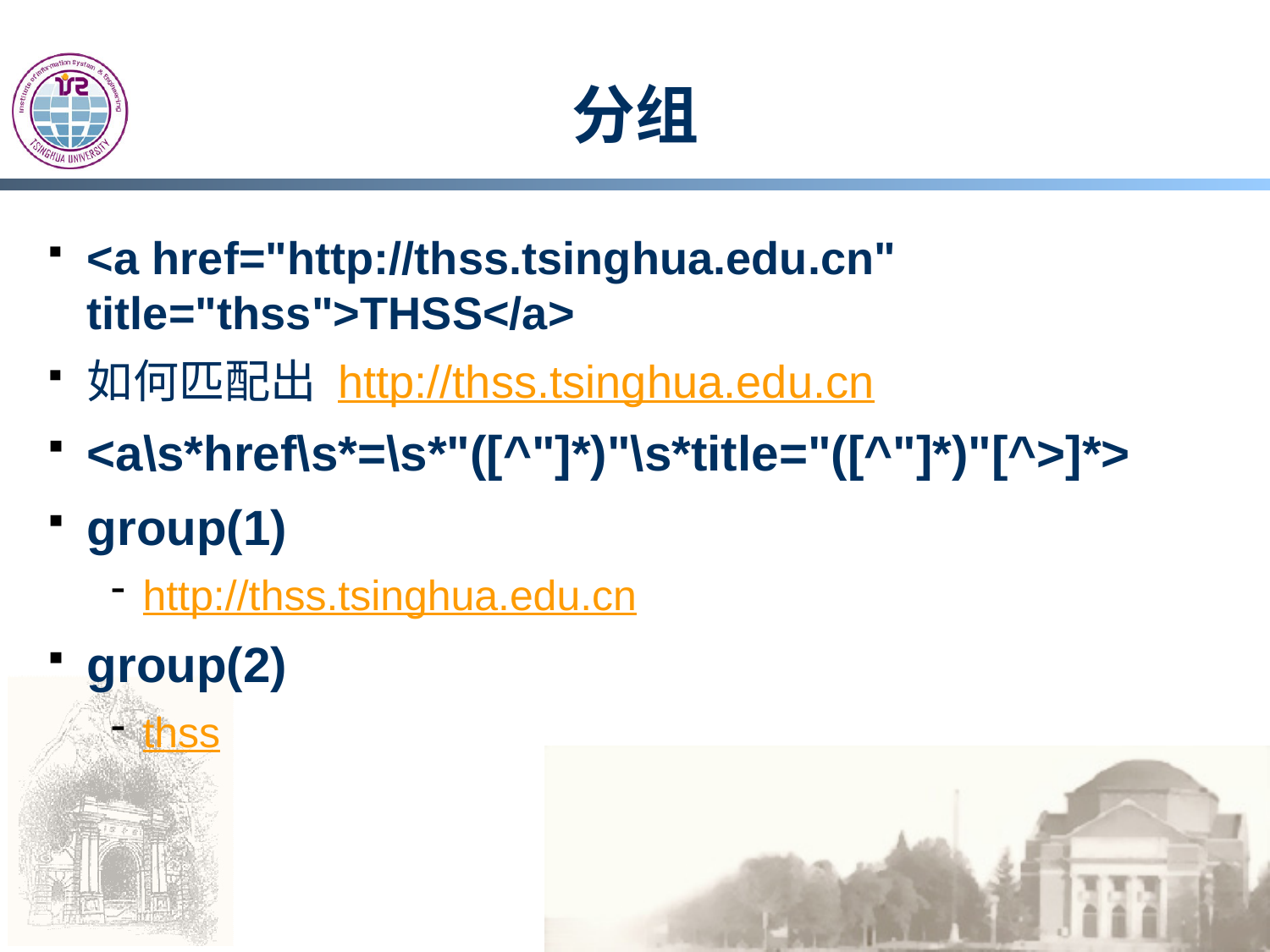

# 分组
<a href="http://thss.tsinghua.edu.cn" title="thss">THSS</a>
如何匹配出 http://thss.tsinghua.edu.cn
<a\s*href\s*=\s*"([^"]*)"\s*title="([^"]*)"[^>]*>
group(1)
http://thss.tsinghua.edu.cn
group(2)
thss